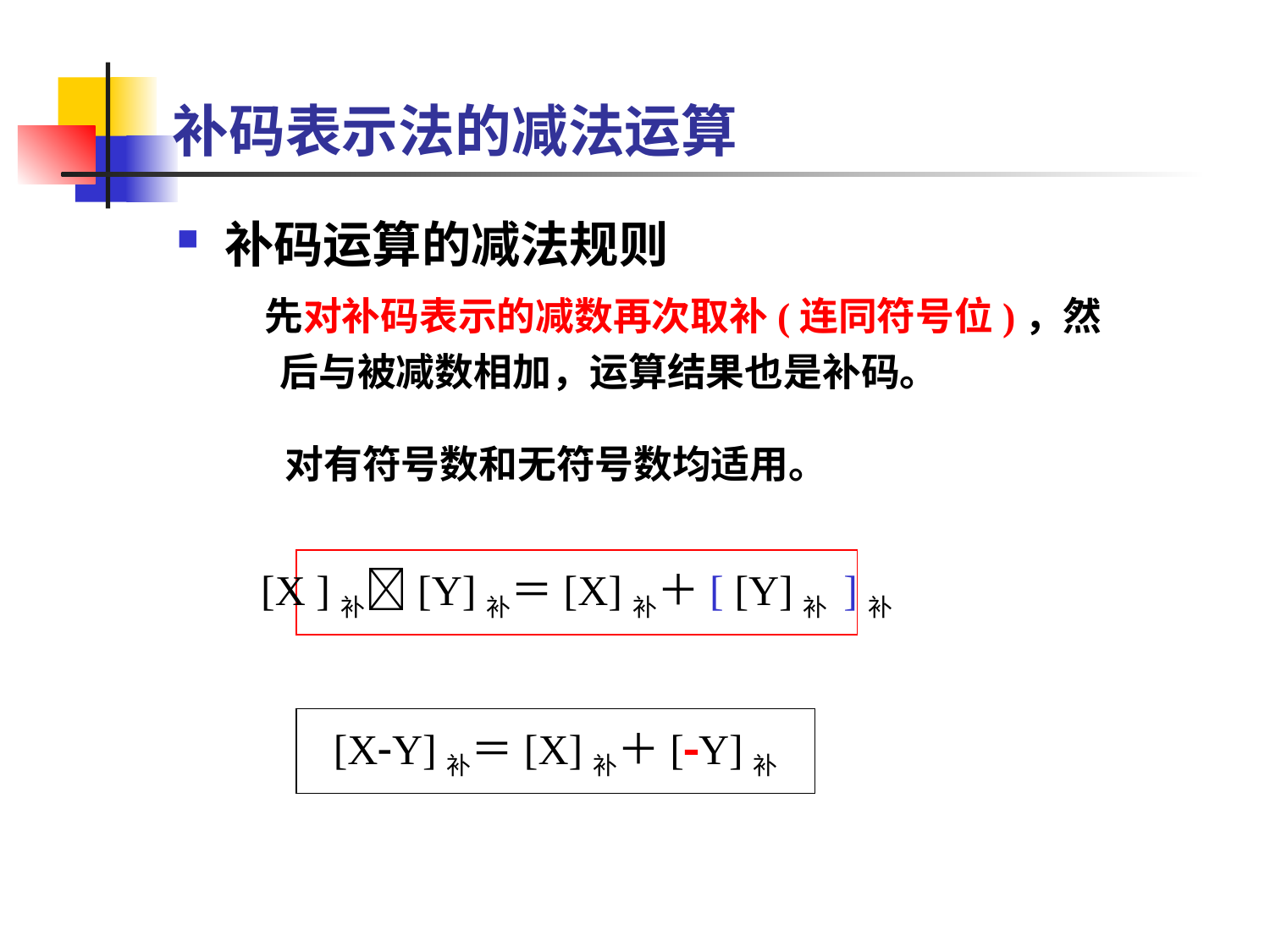

# 补码表示法的减法运算
补码运算的减法规则
  先对补码表示的减数再次取补(连同符号位)，然后与被减数相加，运算结果也是补码。

    对有符号数和无符号数均适用。
[X ]补−[Y]补＝[X]补＋[ [Y]补 ]补
[X−Y]补＝[X]补＋[−Y]补